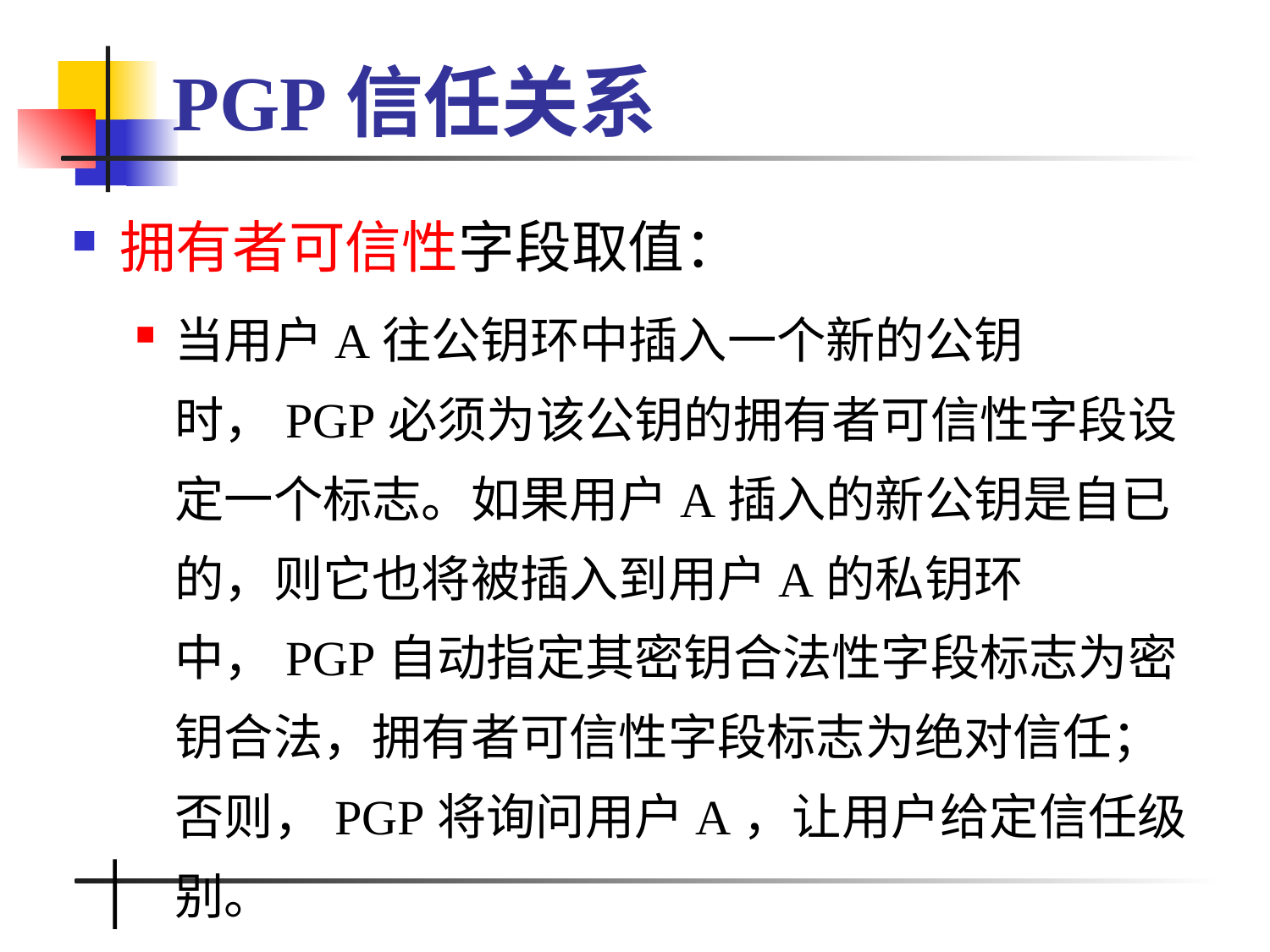

# PGP信任关系
拥有者可信性字段取值：
当用户A往公钥环中插入一个新的公钥时，PGP必须为该公钥的拥有者可信性字段设定一个标志。如果用户A插入的新公钥是自已的，则它也将被插入到用户A的私钥环中，PGP自动指定其密钥合法性字段标志为密钥合法，拥有者可信性字段标志为绝对信任；否则，PGP将询问用户A，让用户给定信任级别。